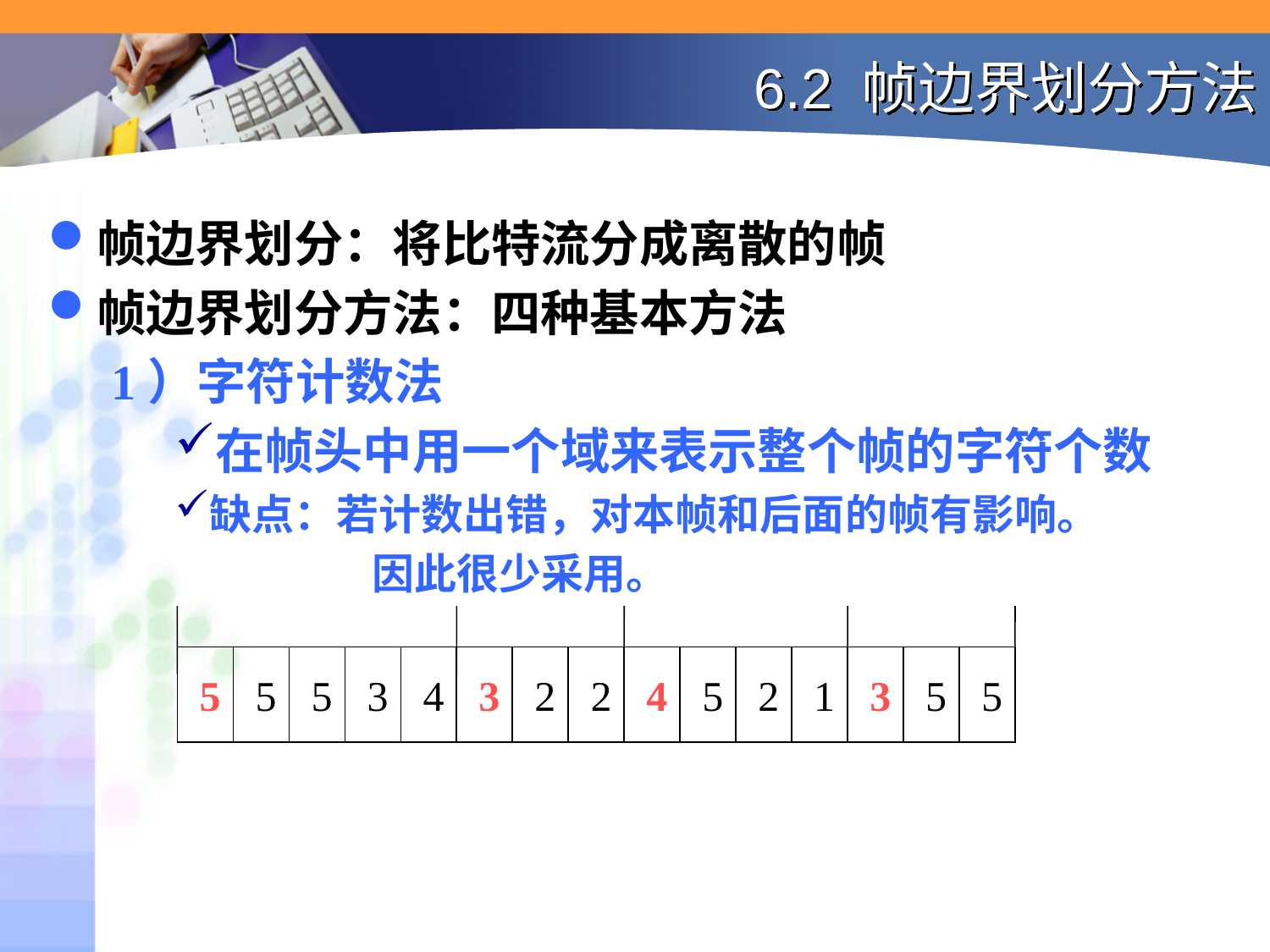

# 6.2 帧边界划分方法
帧边界划分：将比特流分成离散的帧
帧边界划分方法：四种基本方法
1）字符计数法
在帧头中用一个域来表示整个帧的字符个数
缺点：若计数出错，对本帧和后面的帧有影响。
		   因此很少采用。

5
5
5
3
4
3
2
2
4
5
2
1
3
5
5